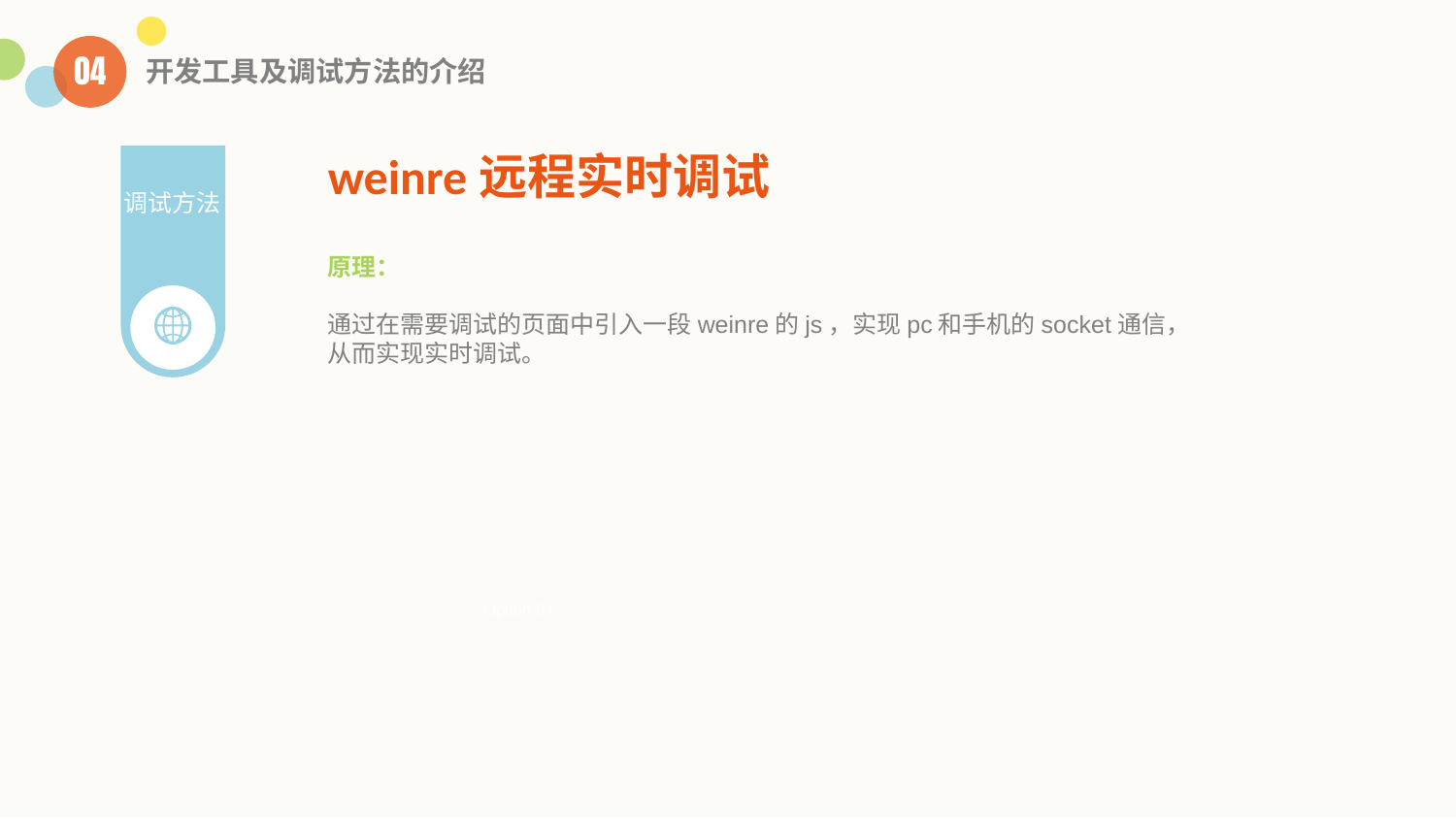

04
开发工具及调试方法的介绍

weinre远程实时调试
调试方法
原理：

通过在需要调试的页面中引入一段weinre的js，实现pc和手机的socket通信，从而实现实时调试。

Option 04